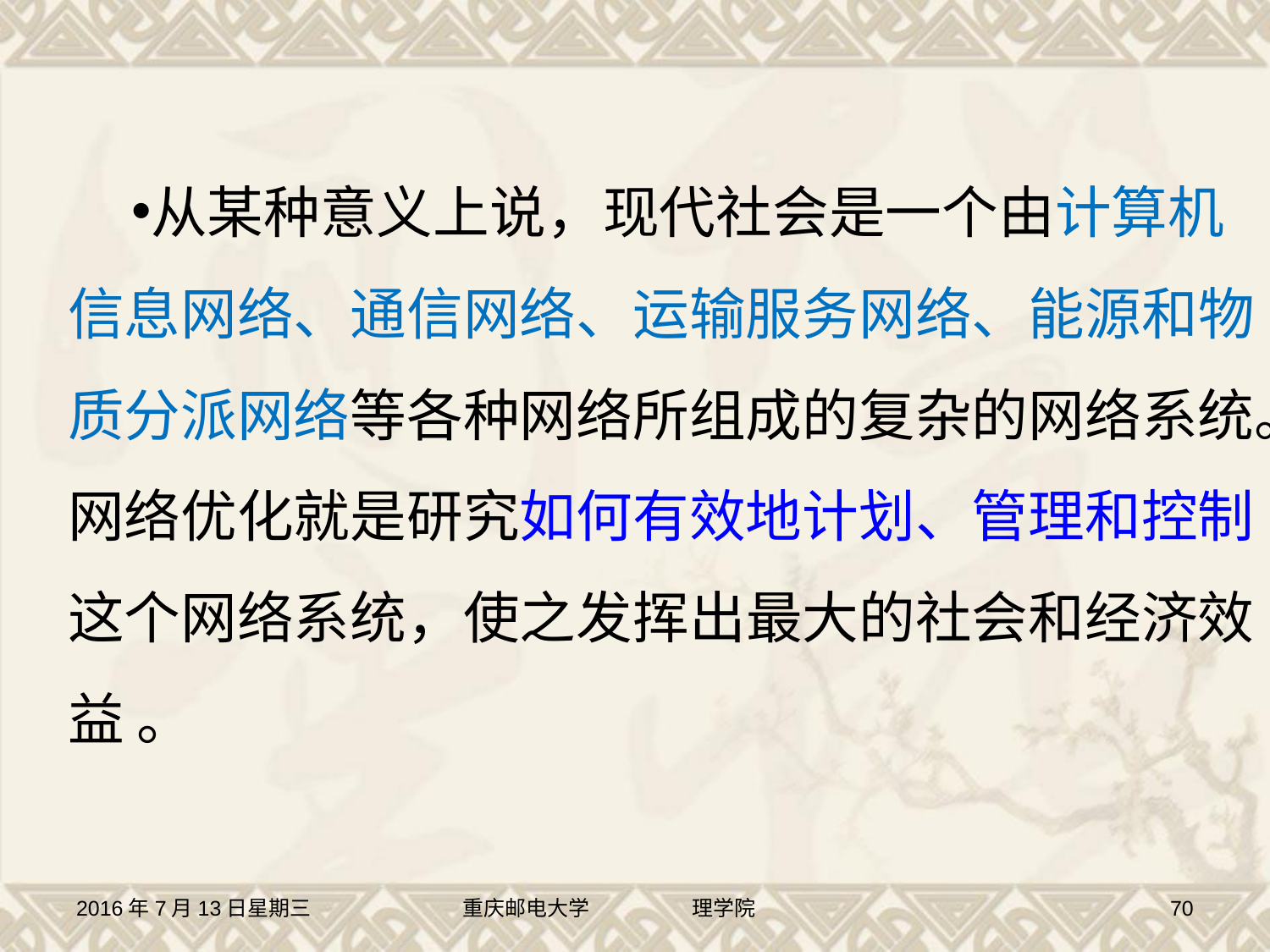

从某种意义上说，现代社会是一个由计算机信息网络、通信网络、运输服务网络、能源和物质分派网络等各种网络所组成的复杂的网络系统。网络优化就是研究如何有效地计划、管理和控制这个网络系统，使之发挥出最大的社会和经济效益 。
2016年7月13日星期三
重庆邮电大学                      理学院
70